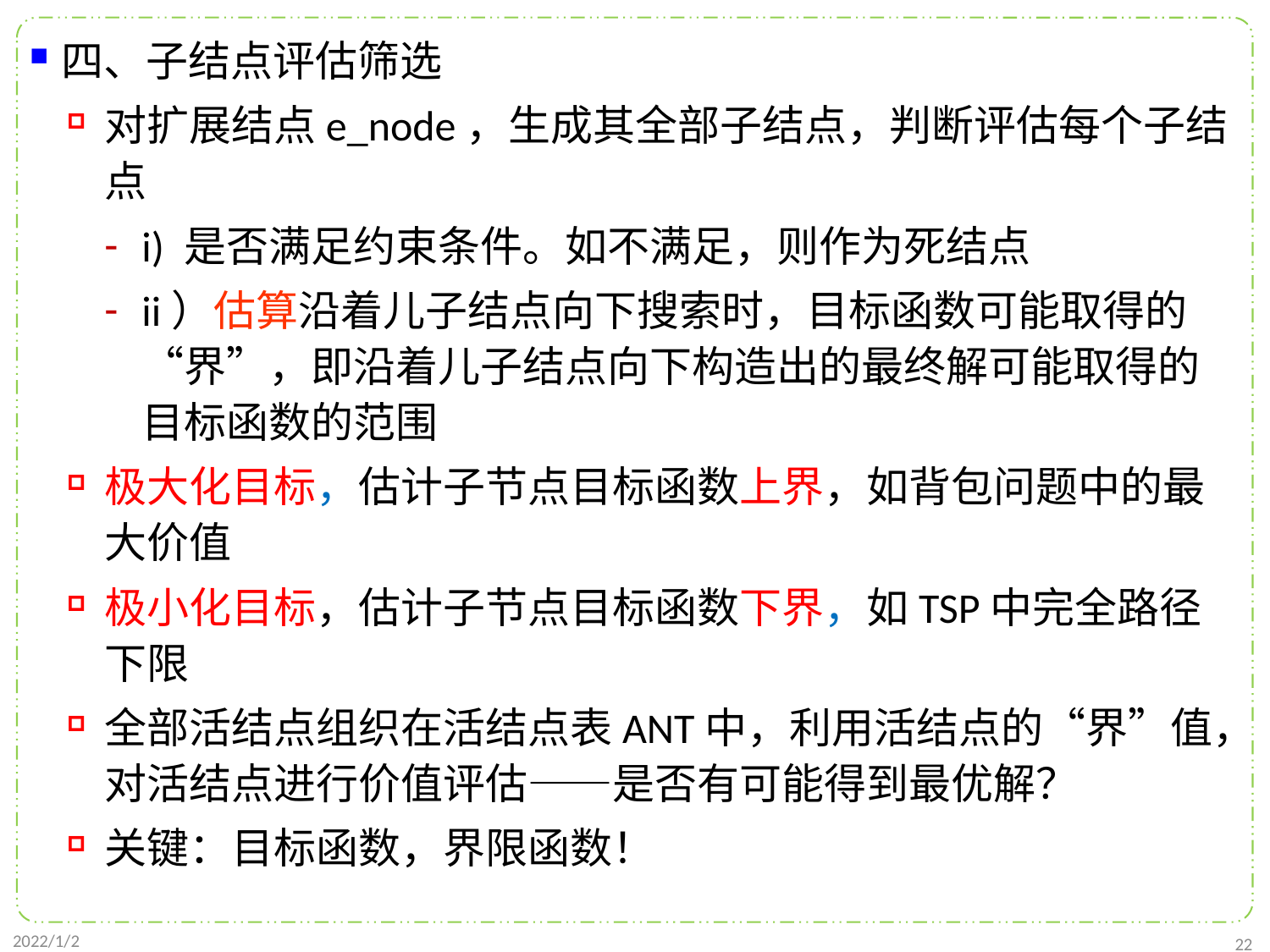

四、子结点评估筛选
对扩展结点e_node，生成其全部子结点，判断评估每个子结点
i) 是否满足约束条件。如不满足，则作为死结点
ii）估算沿着儿子结点向下搜索时，目标函数可能取得的“界”，即沿着儿子结点向下构造出的最终解可能取得的目标函数的范围
极大化目标，估计子节点目标函数上界，如背包问题中的最大价值
极小化目标，估计子节点目标函数下界，如TSP中完全路径下限
全部活结点组织在活结点表ANT中，利用活结点的“界”值，对活结点进行价值评估——是否有可能得到最优解？
关键：目标函数，界限函数！

2022/1/2
22